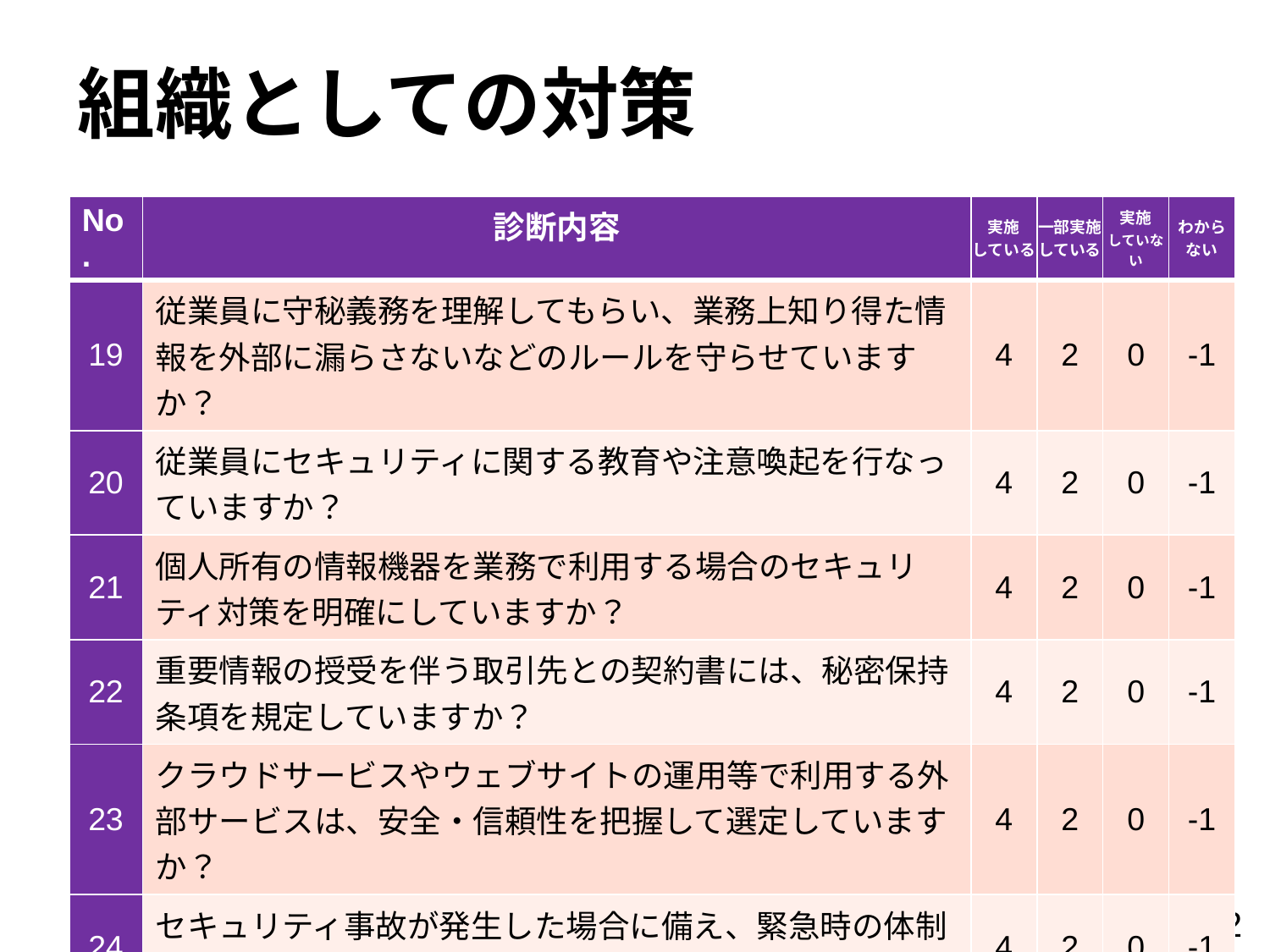

組織としての対策
| No. | 診断内容 | 実施 している | 一部実施 している | 実施 していない | わから ない |
| --- | --- | --- | --- | --- | --- |
| 19 | 従業員に守秘義務を理解してもらい、業務上知り得た情報を外部に漏らさないなどのルールを守らせていますか？ | 4 | 2 | 0 | -1 |
| 20 | 従業員にセキュリティに関する教育や注意喚起を行なっていますか？ | 4 | 2 | 0 | -1 |
| 21 | 個人所有の情報機器を業務で利用する場合のセキュリティ対策を明確にしていますか？ | 4 | 2 | 0 | -1 |
| 22 | 重要情報の授受を伴う取引先との契約書には、秘密保持 条項を規定していますか？ | 4 | 2 | 0 | -1 |
| 23 | クラウドサービスやウェブサイトの運用等で利用する外部サービスは、安全・信頼性を把握して選定していますか？ | 4 | 2 | 0 | -1 |
| 24 | セキュリティ事故が発生した場合に備え、緊急時の体制整備や対応手順を作成するなど準備をしていますか？ | 4 | 2 | 0 | -1 |
| 25 | 情報セキュリティ対策(上記1 ～ 24 など)をルール化し、従業員に明示していますか？ | 4 | 2 | 0 | -1 |